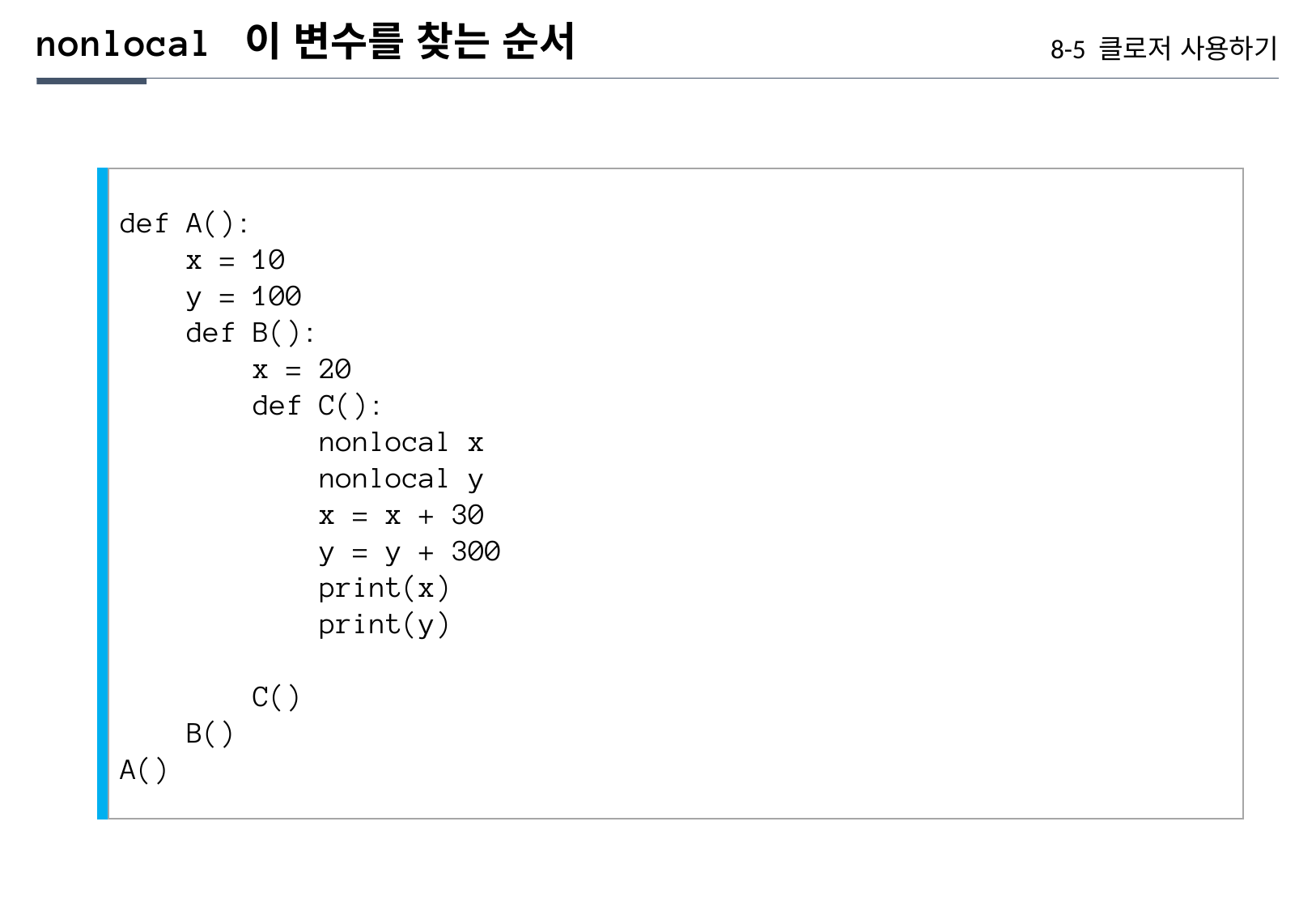

nonlocal 이 변수를 찾는 순서
8-5 클로저 사용하기

def A():
    x = 10
    y = 100
    def B():
        x = 20
        def C():
            nonlocal x
            nonlocal y
            x = x + 30
            y = y + 300
            print(x)
            print(y)

        C()
    B()
A()